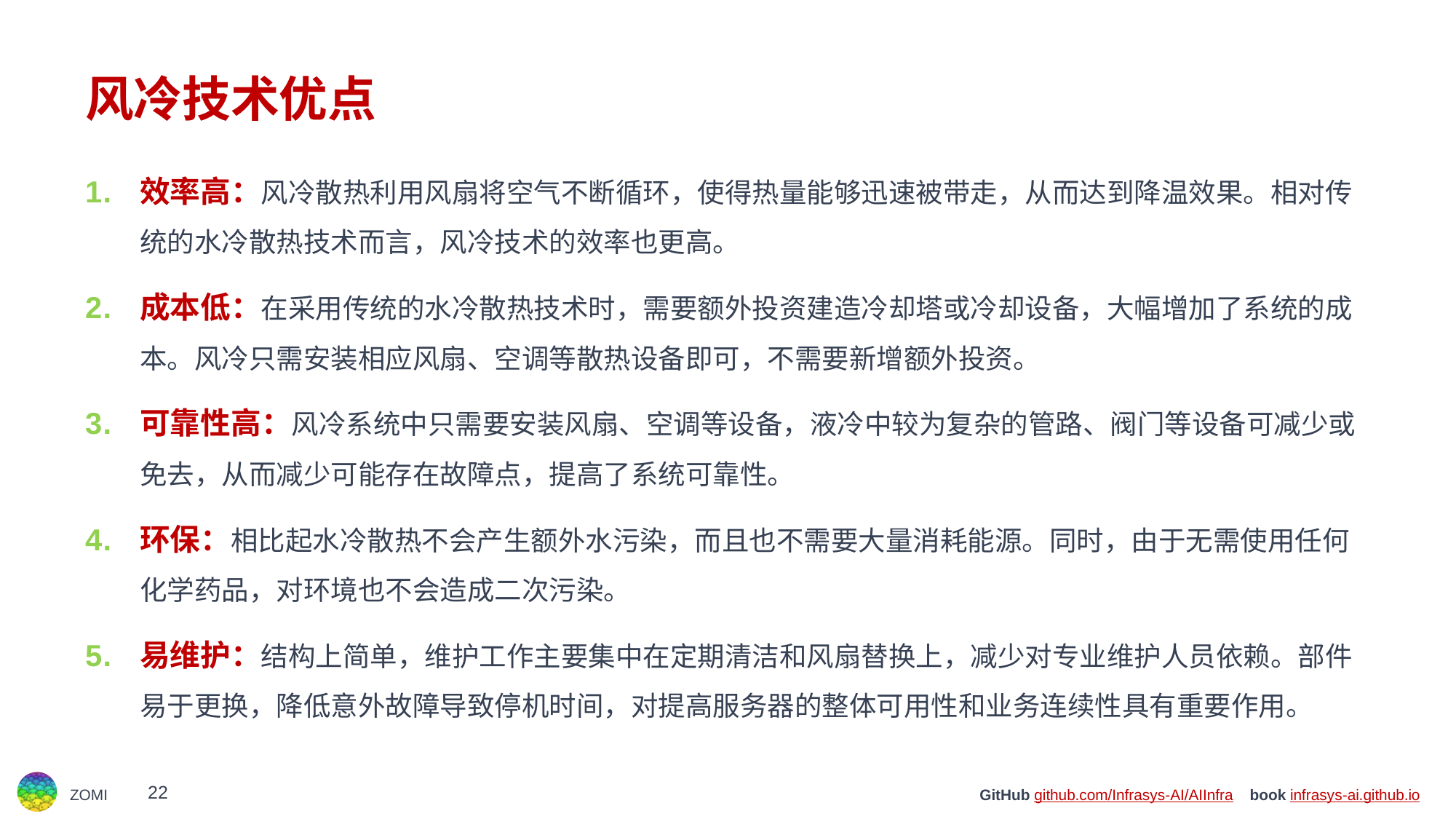

# 风冷技术优点
效率高：风冷散热利用风扇将空气不断循环，使得热量能够迅速被带走，从而达到降温效果。相对传统的水冷散热技术而言，风冷技术的效率也更高。
成本低：在采用传统的水冷散热技术时，需要额外投资建造冷却塔或冷却设备，大幅增加了系统的成本。风冷只需安装相应风扇、空调等散热设备即可，不需要新增额外投资。
可靠性高：风冷系统中只需要安装风扇、空调等设备，液冷中较为复杂的管路、阀门等设备可减少或免去，从而减少可能存在故障点，提高了系统可靠性。
环保：相比起水冷散热不会产生额外水污染，而且也不需要大量消耗能源。同时，由于无需使用任何化学药品，对环境也不会造成二次污染。
易维护：结构上简单，维护工作主要集中在定期清洁和风扇替换上，减少对专业维护人员依赖。部件易于更换，降低意外故障导致停机时间，对提高服务器的整体可用性和业务连续性具有重要作用。